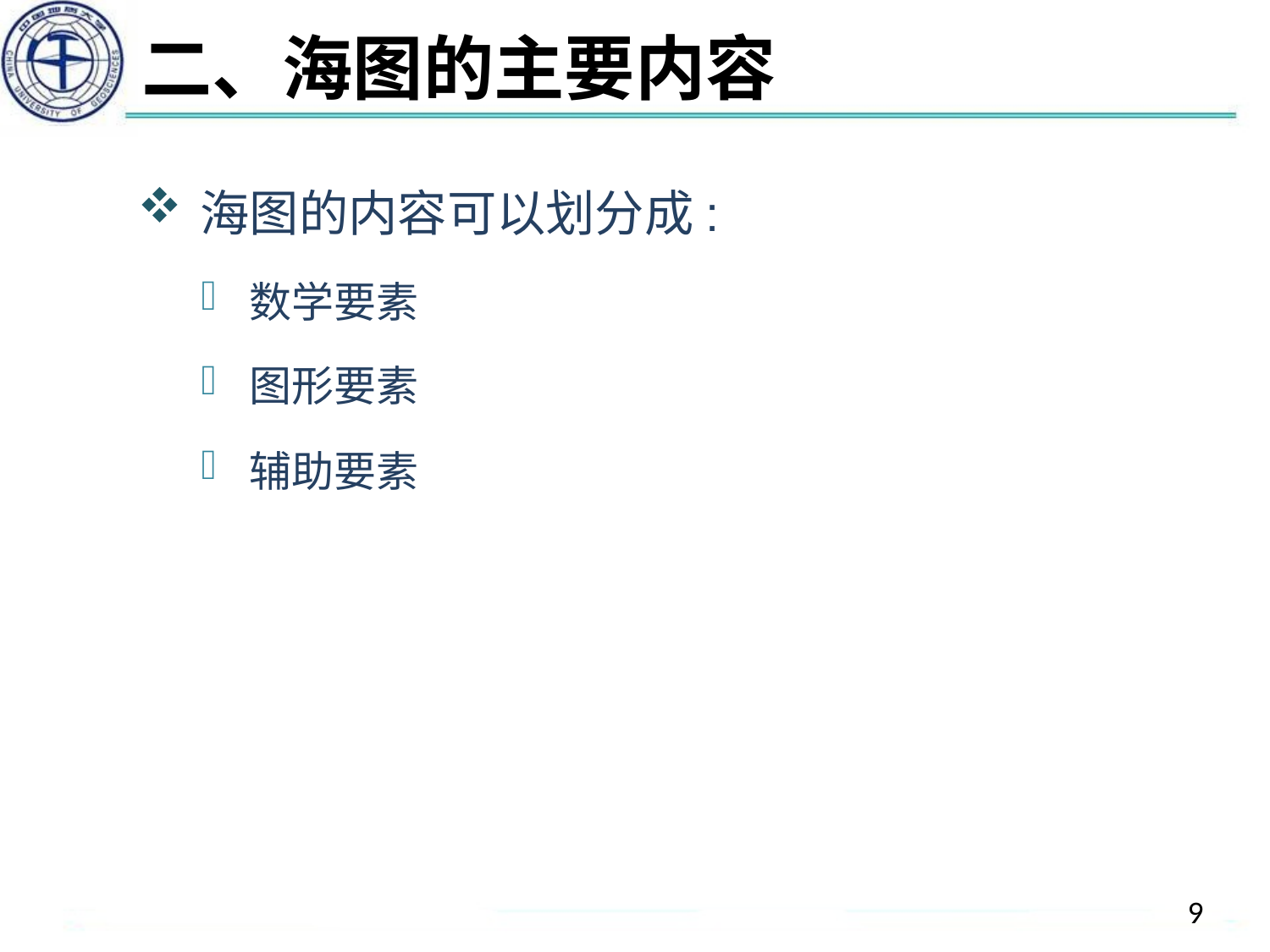

# 二、海图的主要内容
海图的内容可以划分成:
数学要素
图形要素
辅助要素

9